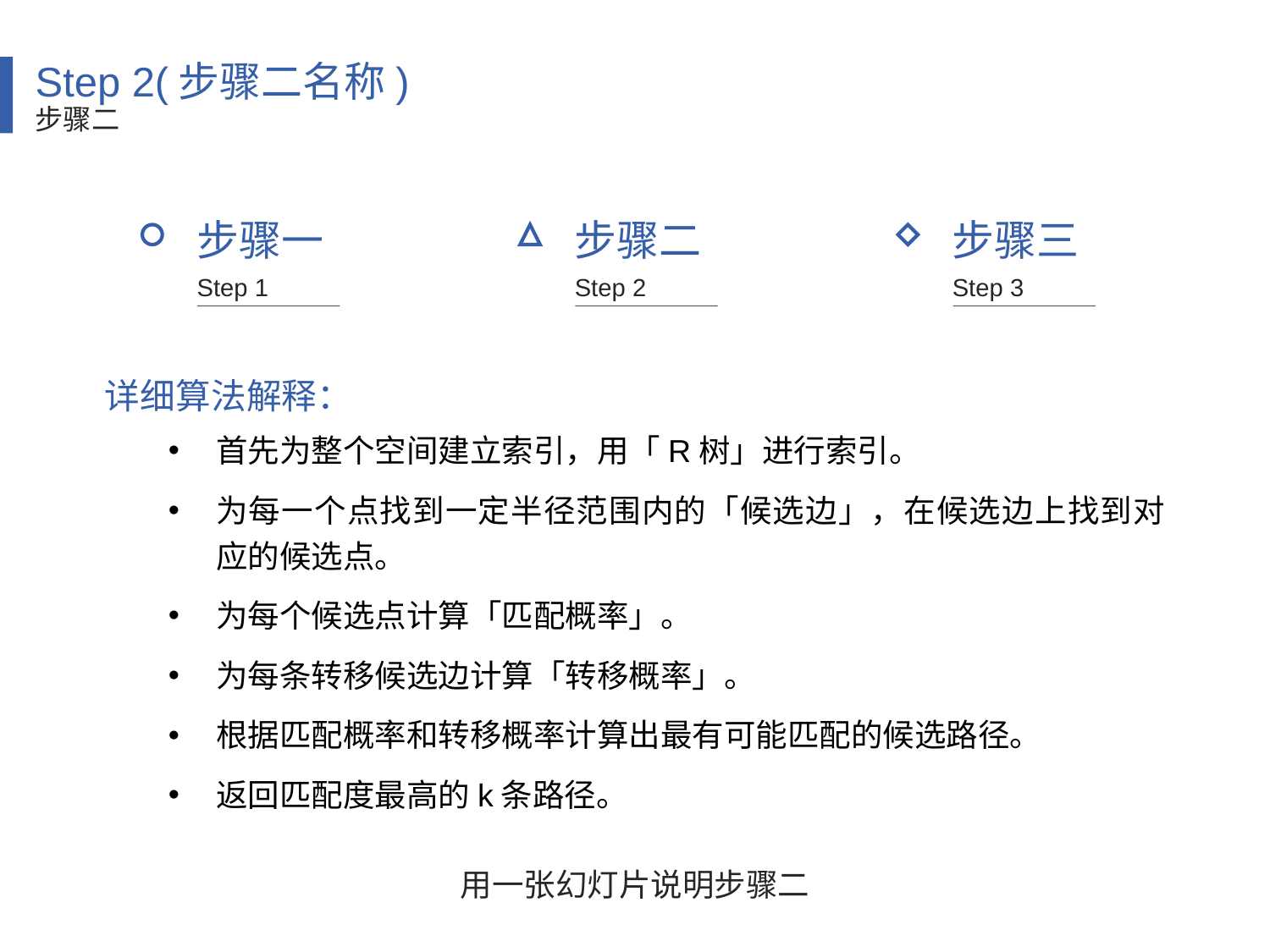

Step 2(步骤二名称)
步骤二
步骤一

Step 1
步骤二

Step 2
步骤三

Step 3
详细算法解释：
首先为整个空间建立索引，用「R树」进行索引。
为每一个点找到一定半径范围内的「候选边」，在候选边上找到对应的候选点。
为每个候选点计算「匹配概率」。
为每条转移候选边计算「转移概率」。
根据匹配概率和转移概率计算出最有可能匹配的候选路径。
返回匹配度最高的k条路径。
用一张幻灯片说明步骤二